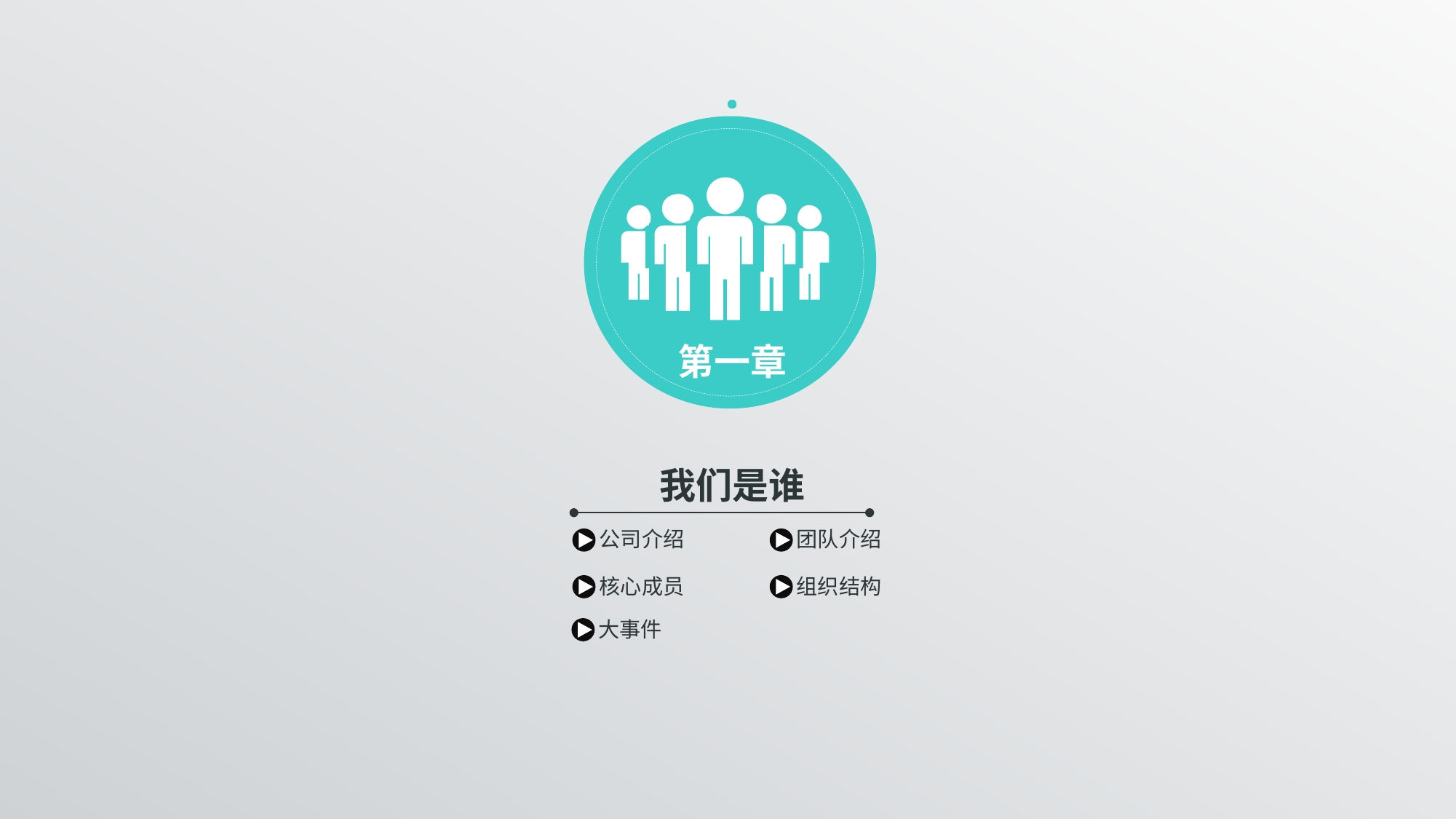

第一章
我们是谁
公司介绍

团队介绍

组织结构

核心成员

大事件